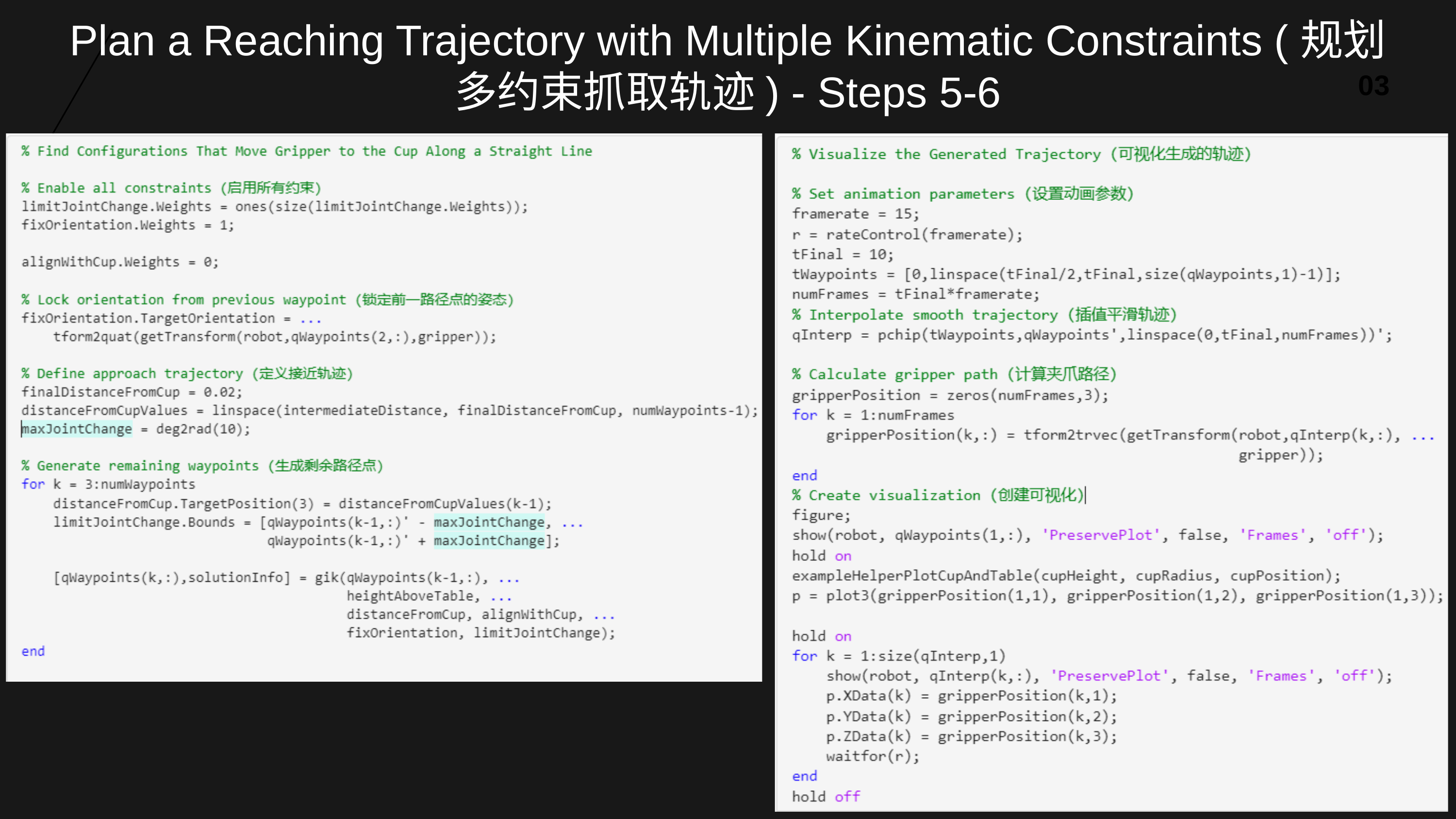

Plan a Reaching Trajectory with Multiple Kinematic Constraints (规划多约束抓取轨迹) - Steps 5-6

03